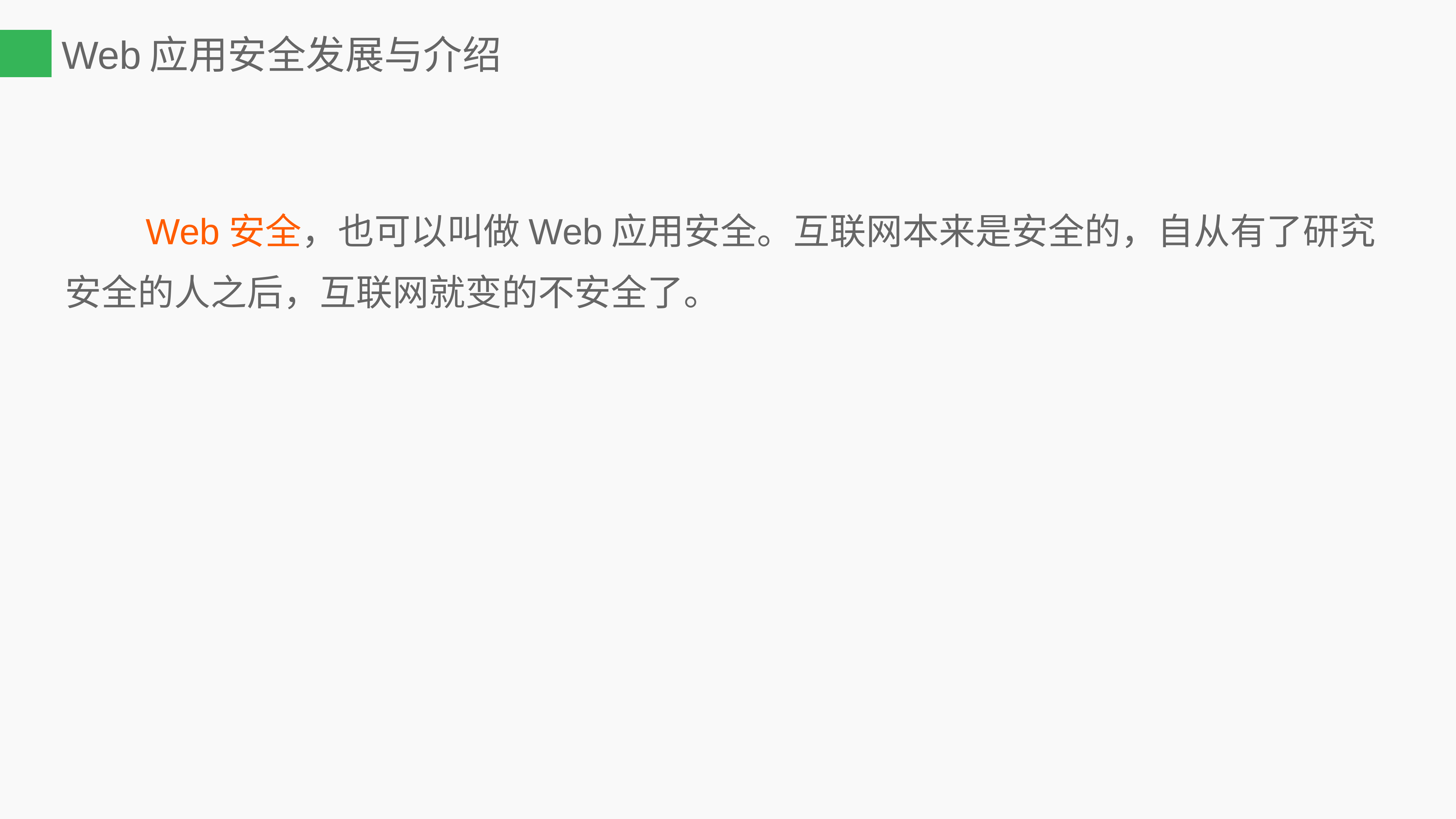

# Web应用安全发展与介绍
        Web安全，也可以叫做Web应用安全。互联网本来是安全的，自从有了研究安全的人之后，互联网就变的不安全了。